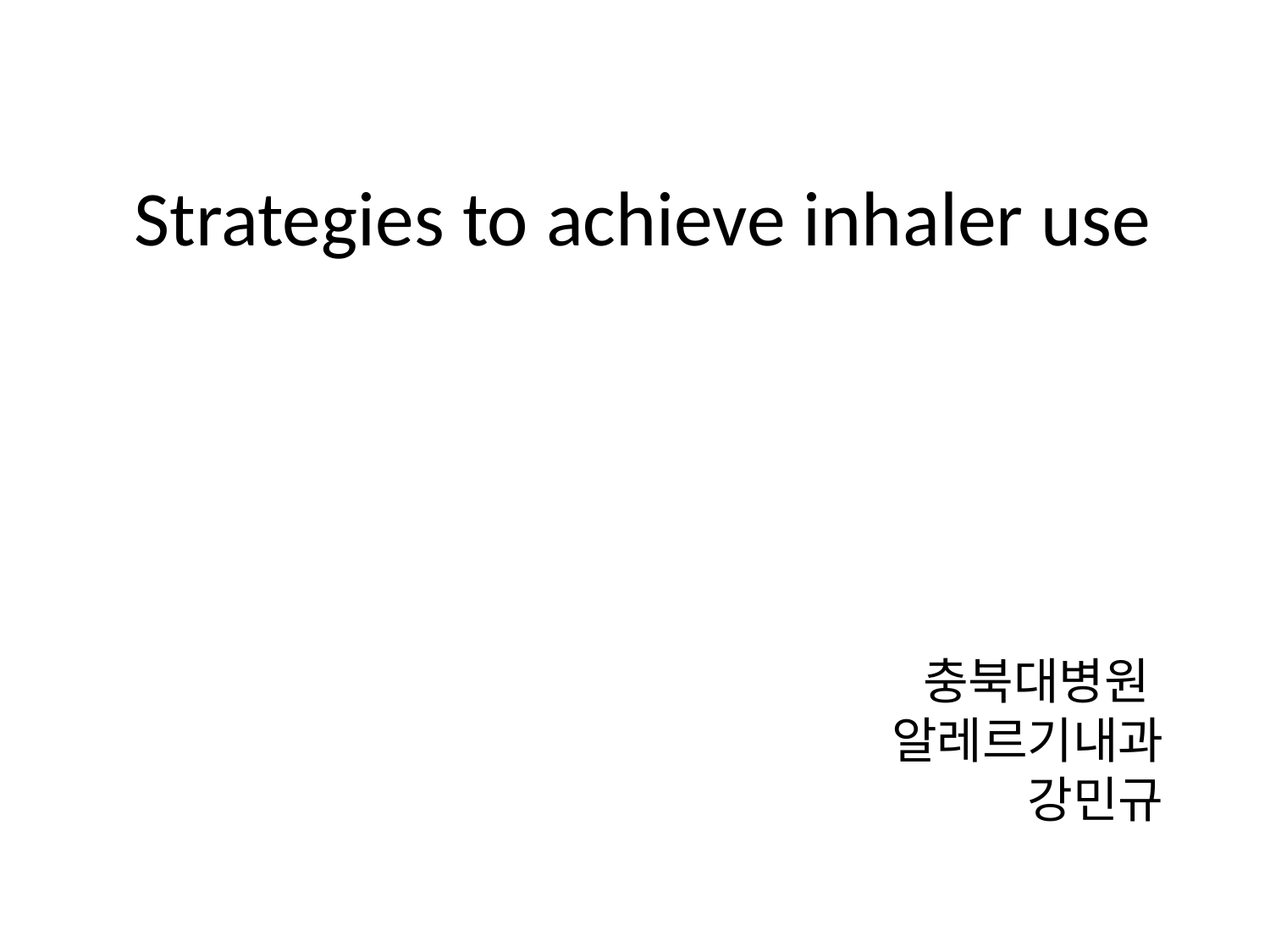

Strategies to achieve inhaler use
충북대병원
알레르기내과
강민규